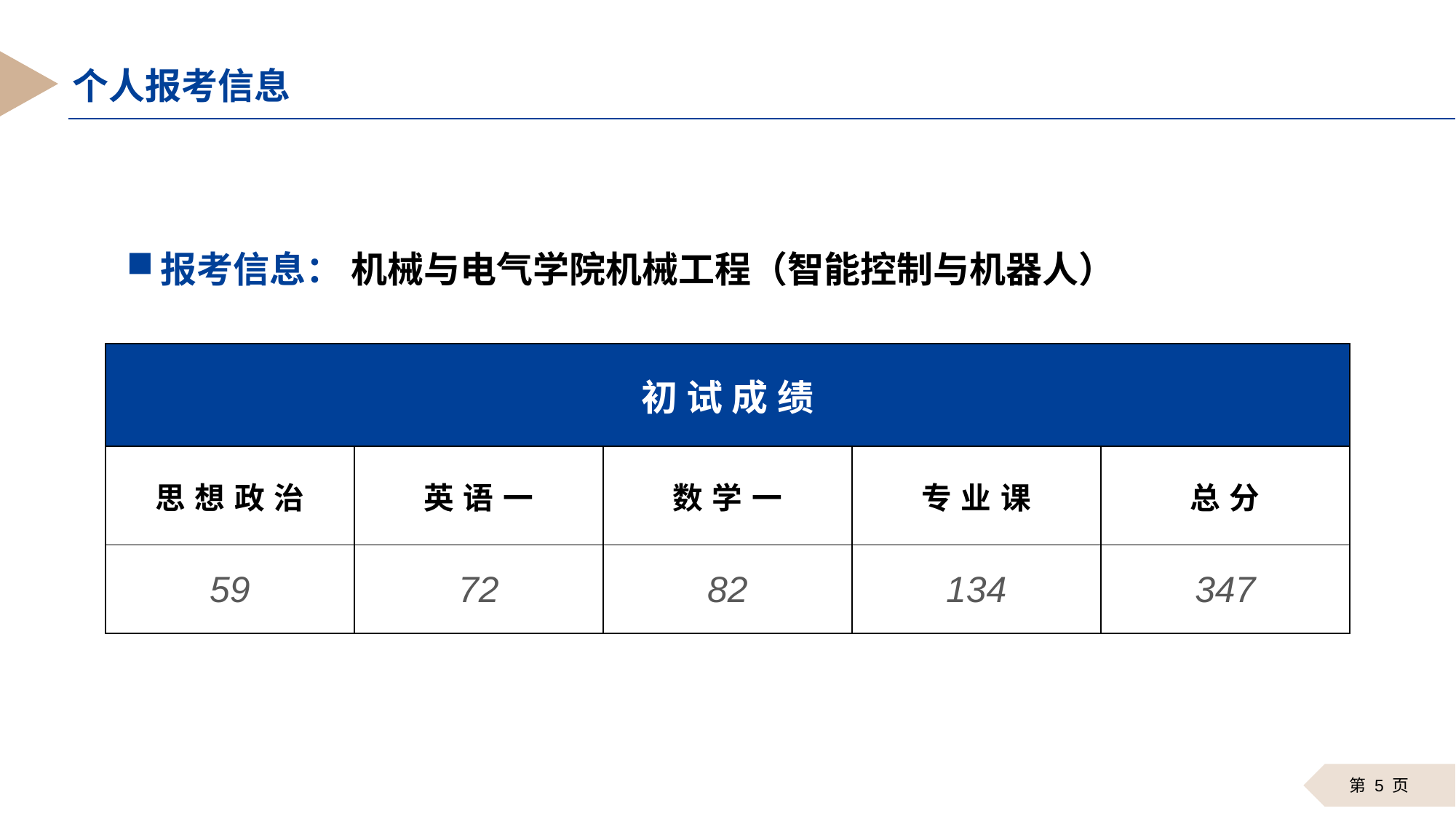

个人报考信息
报考信息： 机械与电气学院机械工程（智能控制与机器人）
| 初试成绩 |  |  |  |  |
| --- | --- | --- | --- | --- |
| 思想政治 | 英语一 | 数学一 | 专业课 | 总分 |
| 59 | 72 | 82 | 134 | 347 |